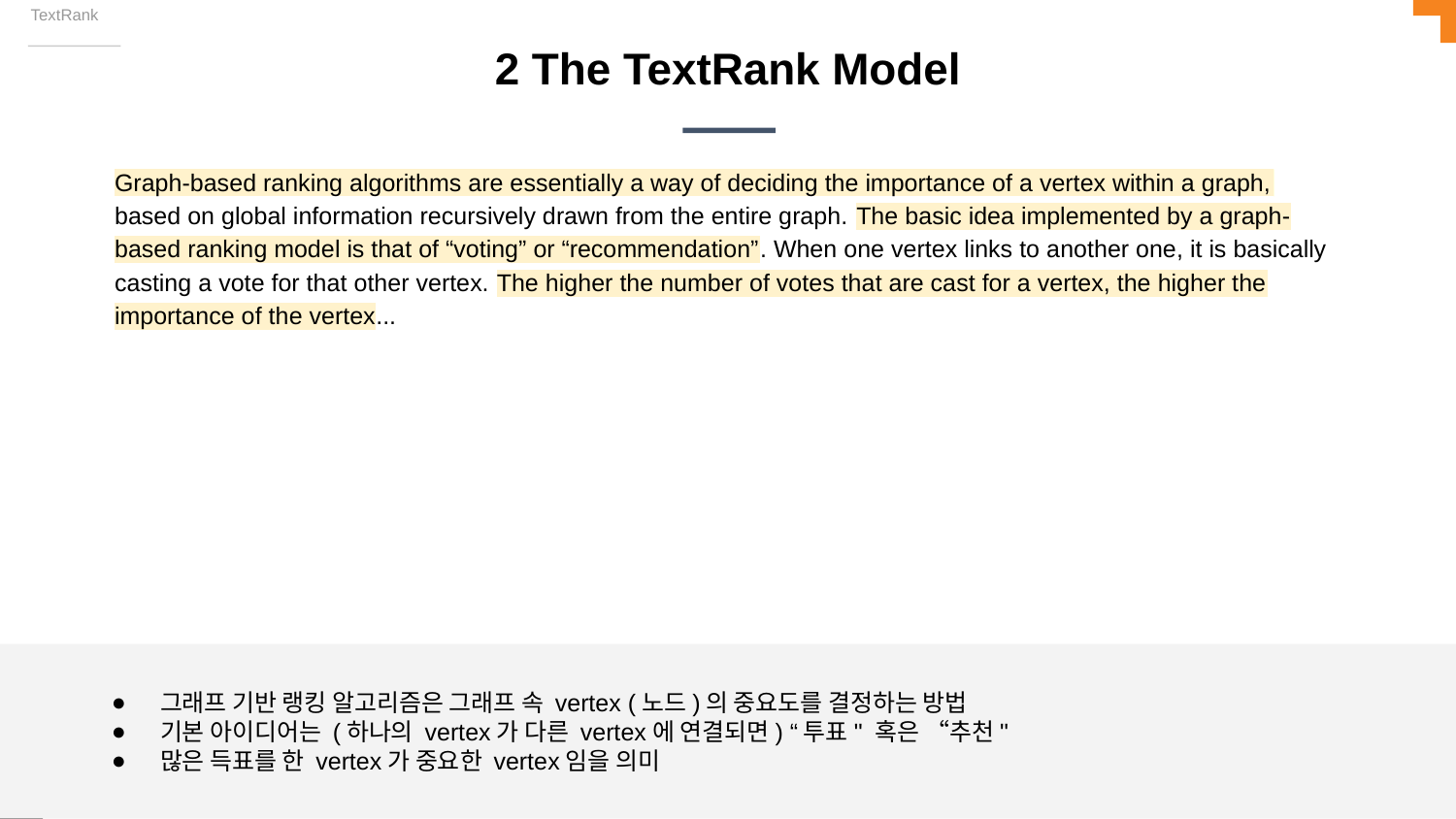

TextRank

# 2 The TextRank Model
Graph-based ranking algorithms are essentially a way of deciding the importance of a vertex within a graph, based on global information recursively drawn from the entire graph. The basic idea implemented by a graph-based ranking model is that of “voting” or “recommendation”. When one vertex links to another one, it is basically casting a vote for that other vertex. The higher the number of votes that are cast for a vertex, the higher the importance of the vertex...
그래프 기반 랭킹 알고리즘은 그래프 속 vertex (노드)의 중요도를 결정하는 방법
기본 아이디어는 (하나의 vertex가 다른 vertex에 연결되면) “투표" 혹은 “추천"
많은 득표를 한 vertex가 중요한 vertex임을 의미
24